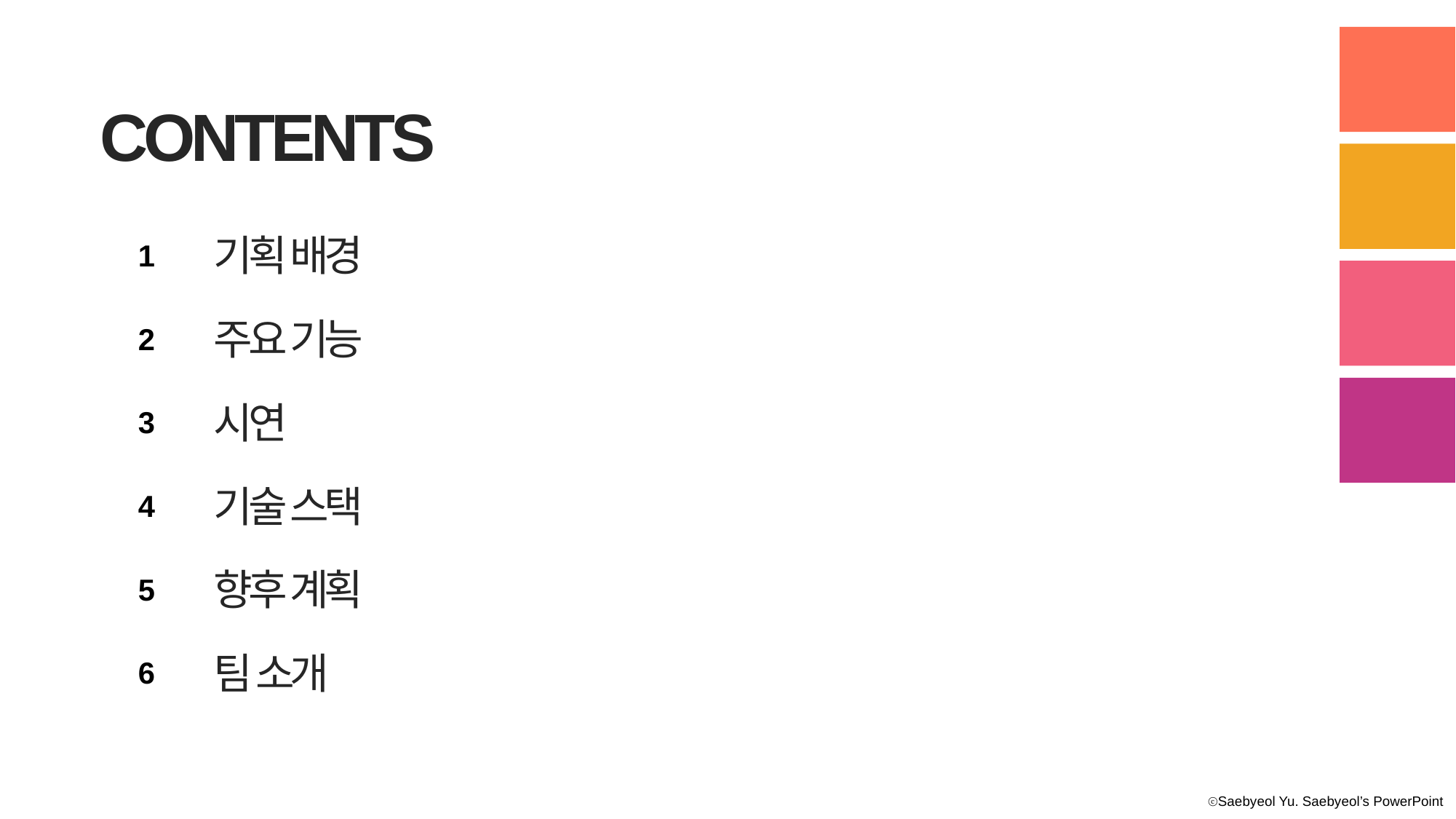

CONTENTS

기획 배경
1

주요 기능
2

시연
3
기술 스택
4
향후 계획
5
팀 소개
6